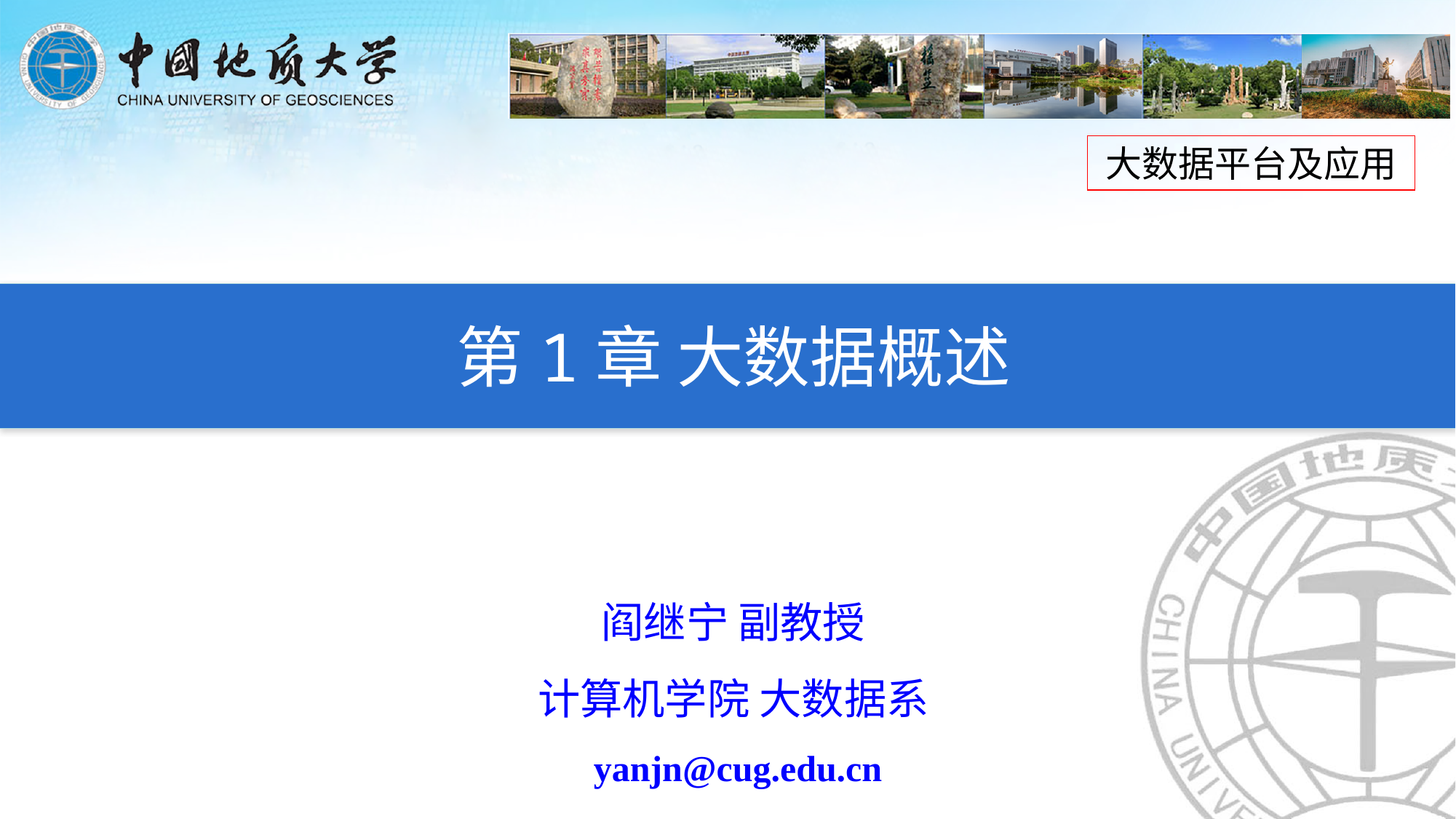

大数据平台及应用

第1章 大数据概述
阎继宁 副教授
计算机学院 大数据系
 yanjn@cug.edu.cn